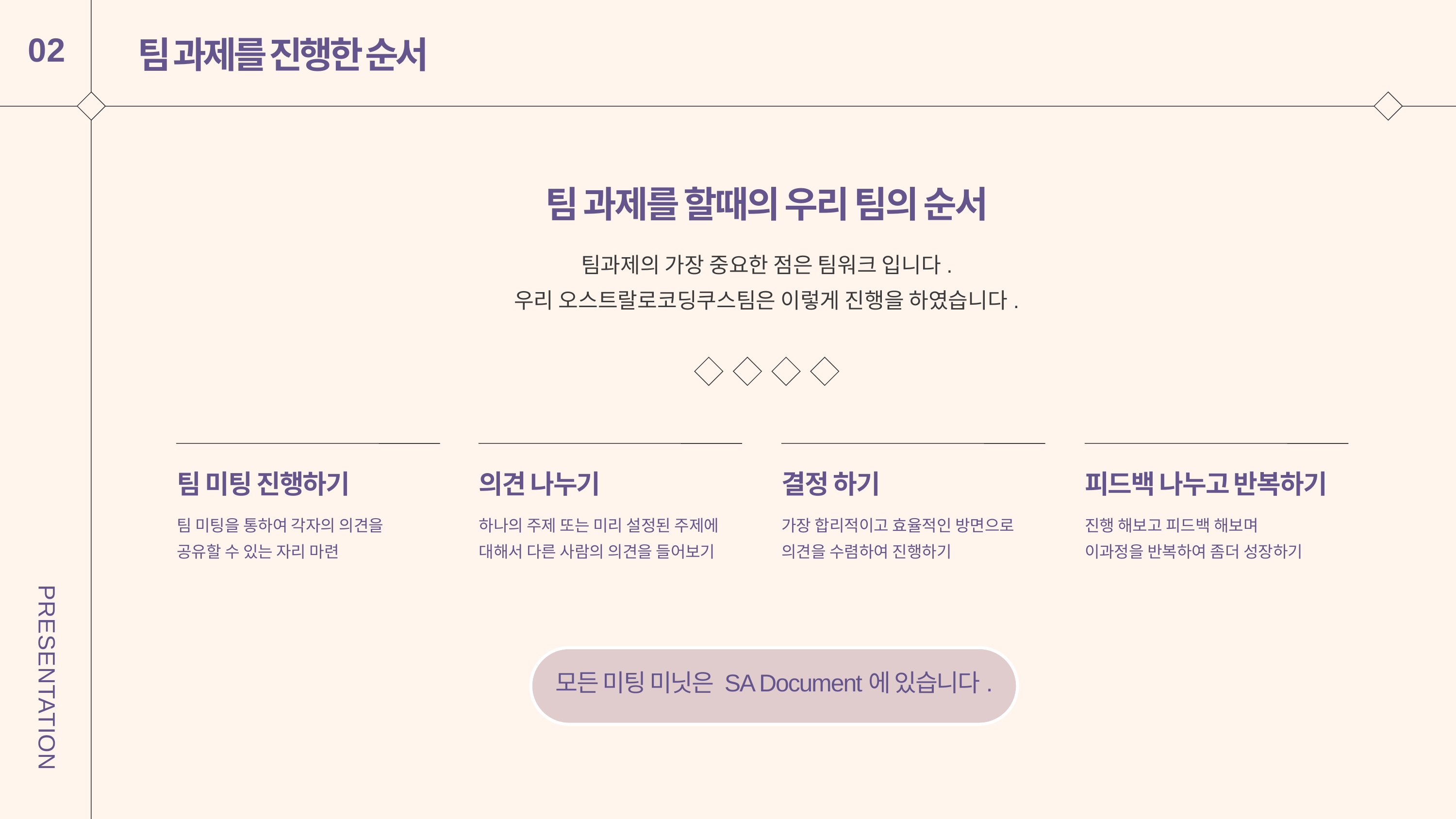

팀 과제를 진행한 순서
02

팀 과제를 할때의 우리 팀의 순서
팀과제의 가장 중요한 점은 팀워크 입니다.
우리 오스트랄로코딩쿠스팀은 이렇게 진행을 하였습니다.

팀 미팅 진행하기
의견 나누기
결정 하기
피드백 나누고 반복하기
팀 미팅을 통하여 각자의 의견을
공유할 수 있는 자리 마련
하나의 주제 또는 미리 설정된 주제에
대해서 다른 사람의 의견을 들어보기
가장 합리적이고 효율적인 방면으로
의견을 수렴하여 진행하기
진행 해보고 피드백 해보며
이과정을 반복하여 좀더 성장하기

모든 미팅 미닛은 SA Document에 있습니다.
PRESENTATION